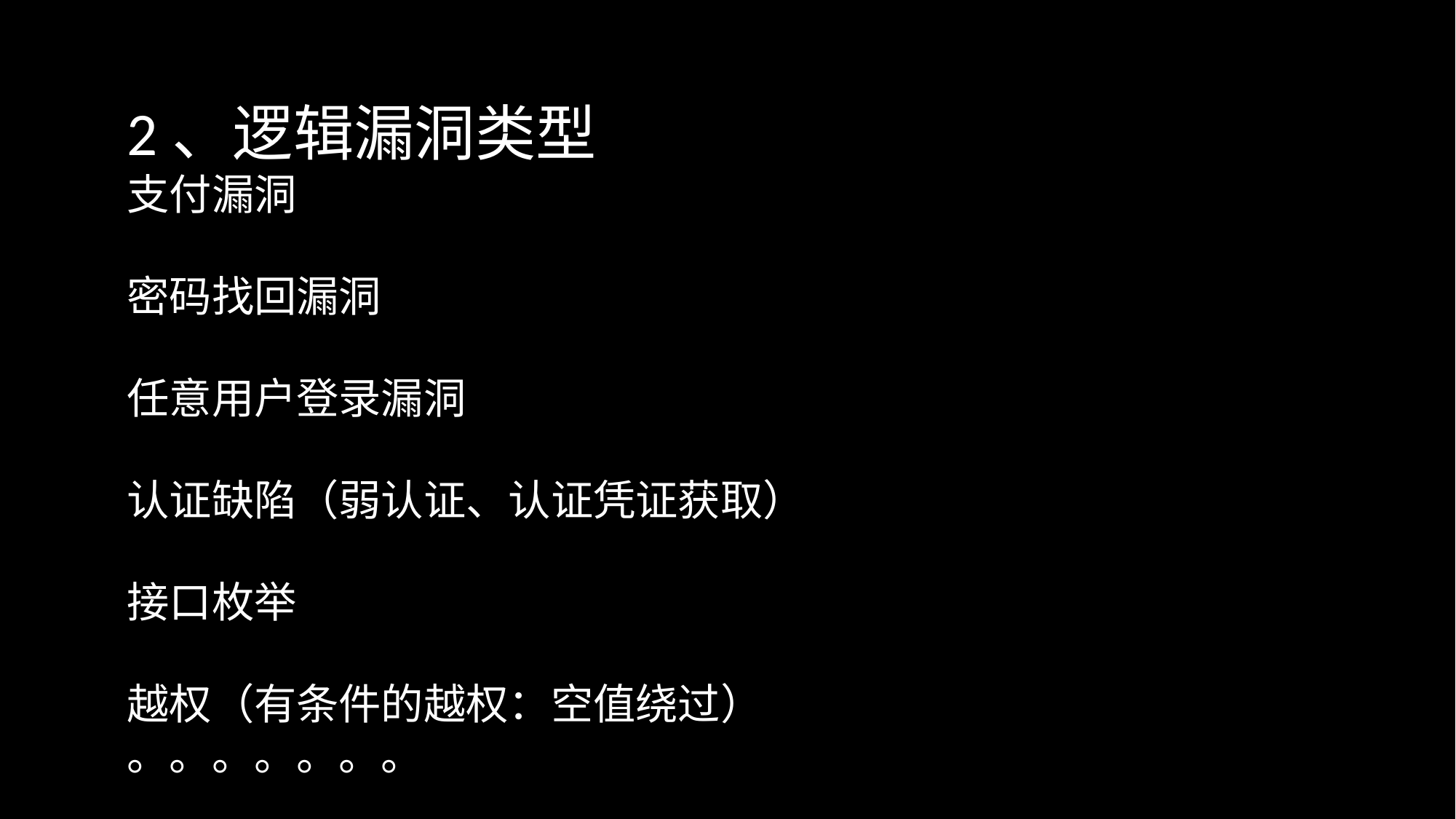

2、逻辑漏洞类型
支付漏洞

密码找回漏洞

任意用户登录漏洞

认证缺陷（弱认证、认证凭证获取）

接口枚举

越权（有条件的越权：空值绕过）
。。。。。。。